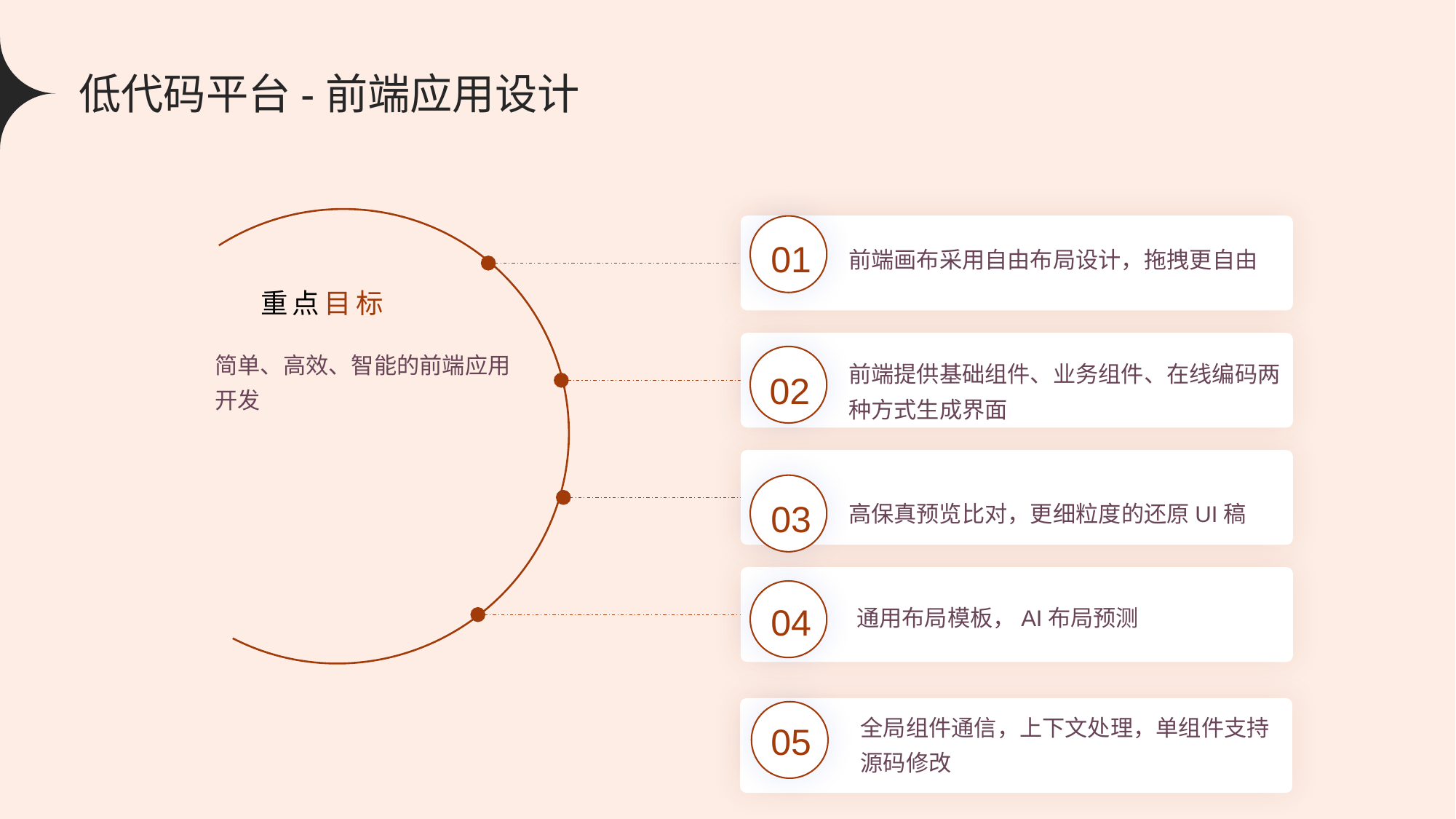

低代码平台-前端应用设计

01
前端画布采用自由布局设计，拖拽更自由
重点目标
简单、高效、智能的前端应用开发

前端提供基础组件、业务组件、在线编码两种方式生成界面
02

高保真预览比对，更细粒度的还原UI稿
03

通用布局模板，AI布局预测
04

全局组件通信，上下文处理，单组件支持源码修改

05